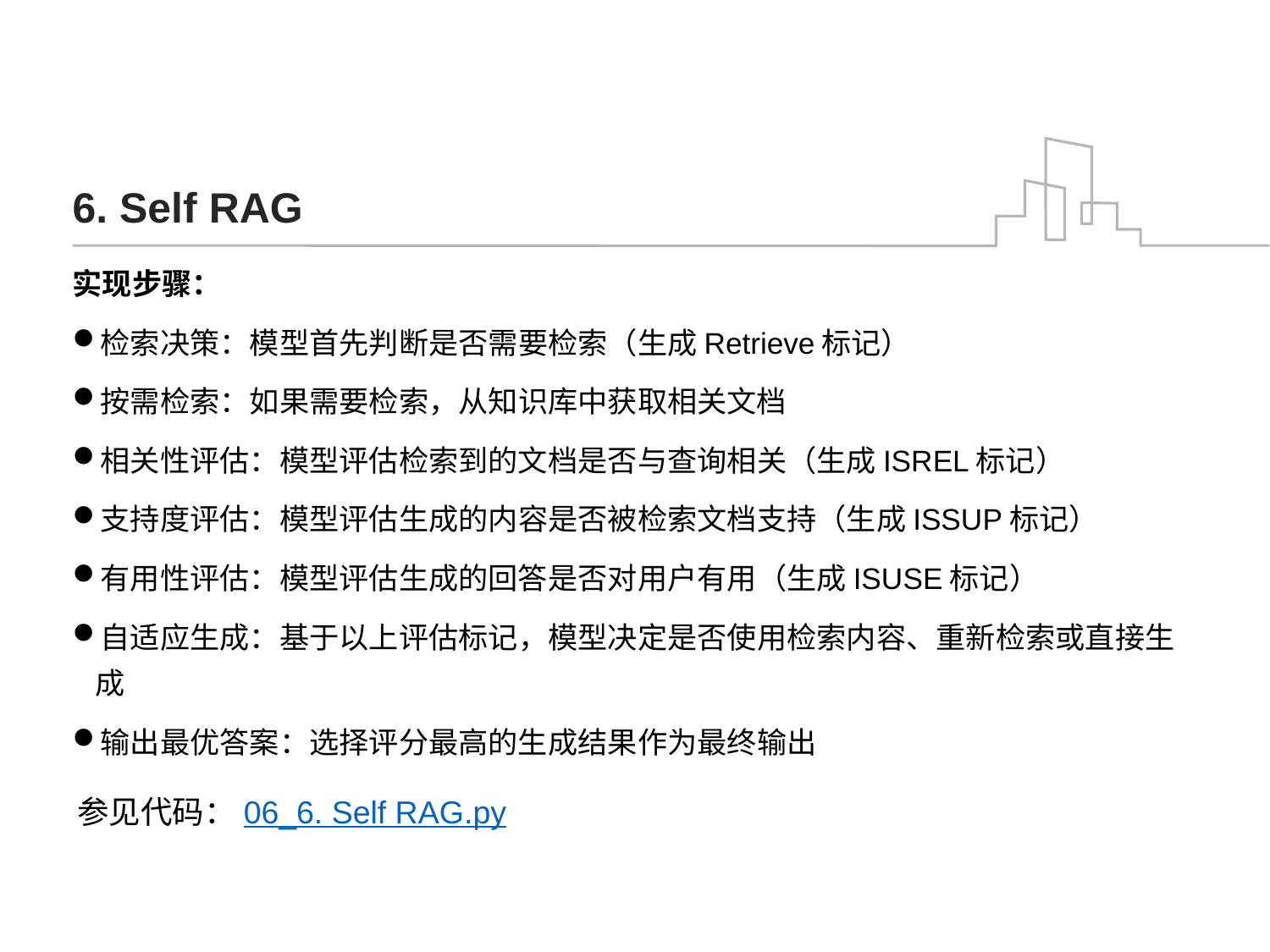

# 6. Self RAG
实现步骤：
检索决策：模型首先判断是否需要检索（生成Retrieve标记）
按需检索：如果需要检索，从知识库中获取相关文档
相关性评估：模型评估检索到的文档是否与查询相关（生成ISREL标记）
支持度评估：模型评估生成的内容是否被检索文档支持（生成ISSUP标记）
有用性评估：模型评估生成的回答是否对用户有用（生成ISUSE标记）
自适应生成：基于以上评估标记，模型决定是否使用检索内容、重新检索或直接生成
输出最优答案：选择评分最高的生成结果作为最终输出
参见代码：06_6. Self RAG.py